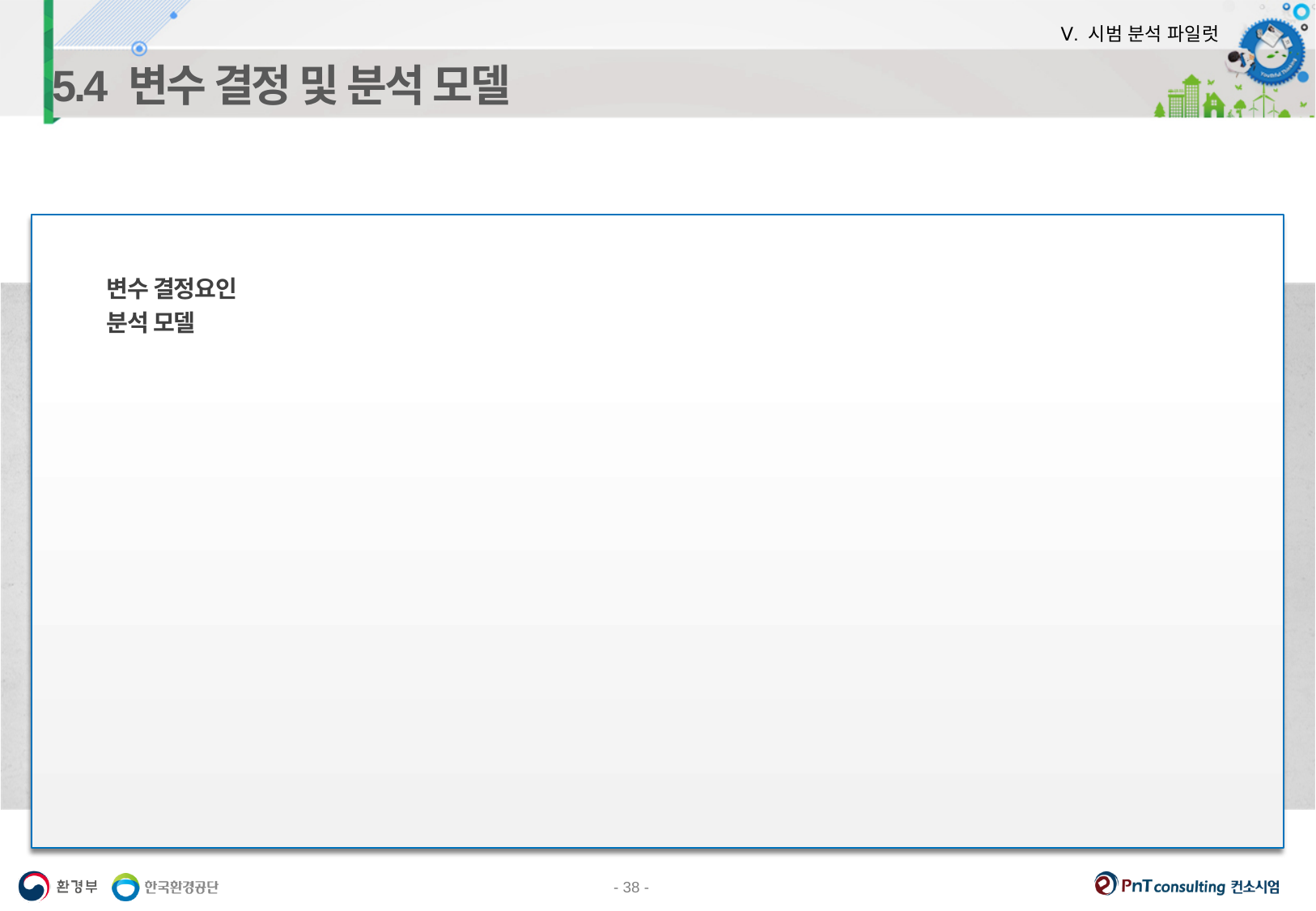

Ⅴ. 시범 분석 파일럿
5.4 변수 결정 및 분석 모델
변수 결정요인
분석 모델